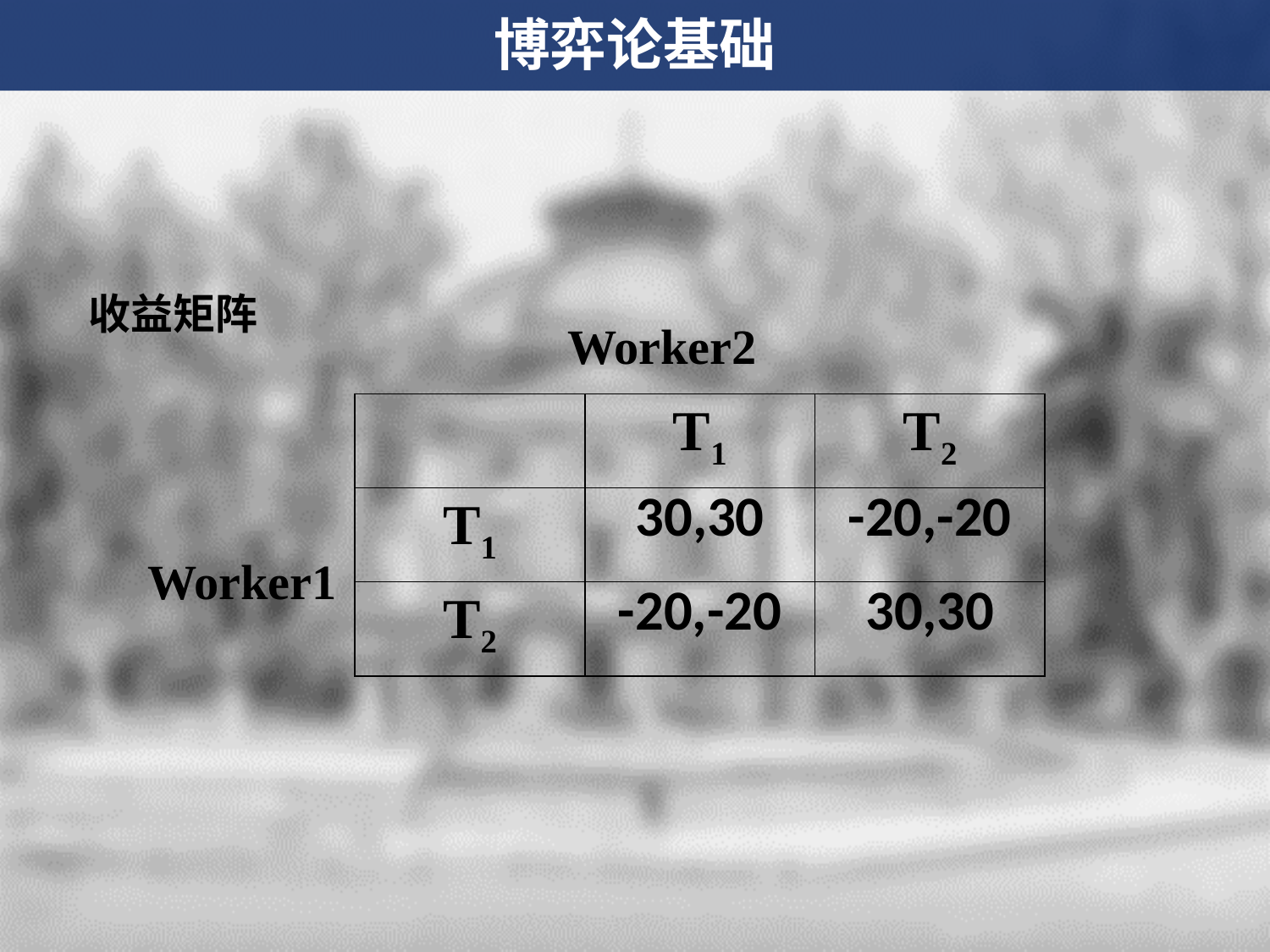

博弈论基础
收益矩阵
Worker2
|  | T1 | T2 |
| --- | --- | --- |
| T1 | 30,30 | -20,-20 |
| T2 | -20,-20 | 30,30 |
Worker1